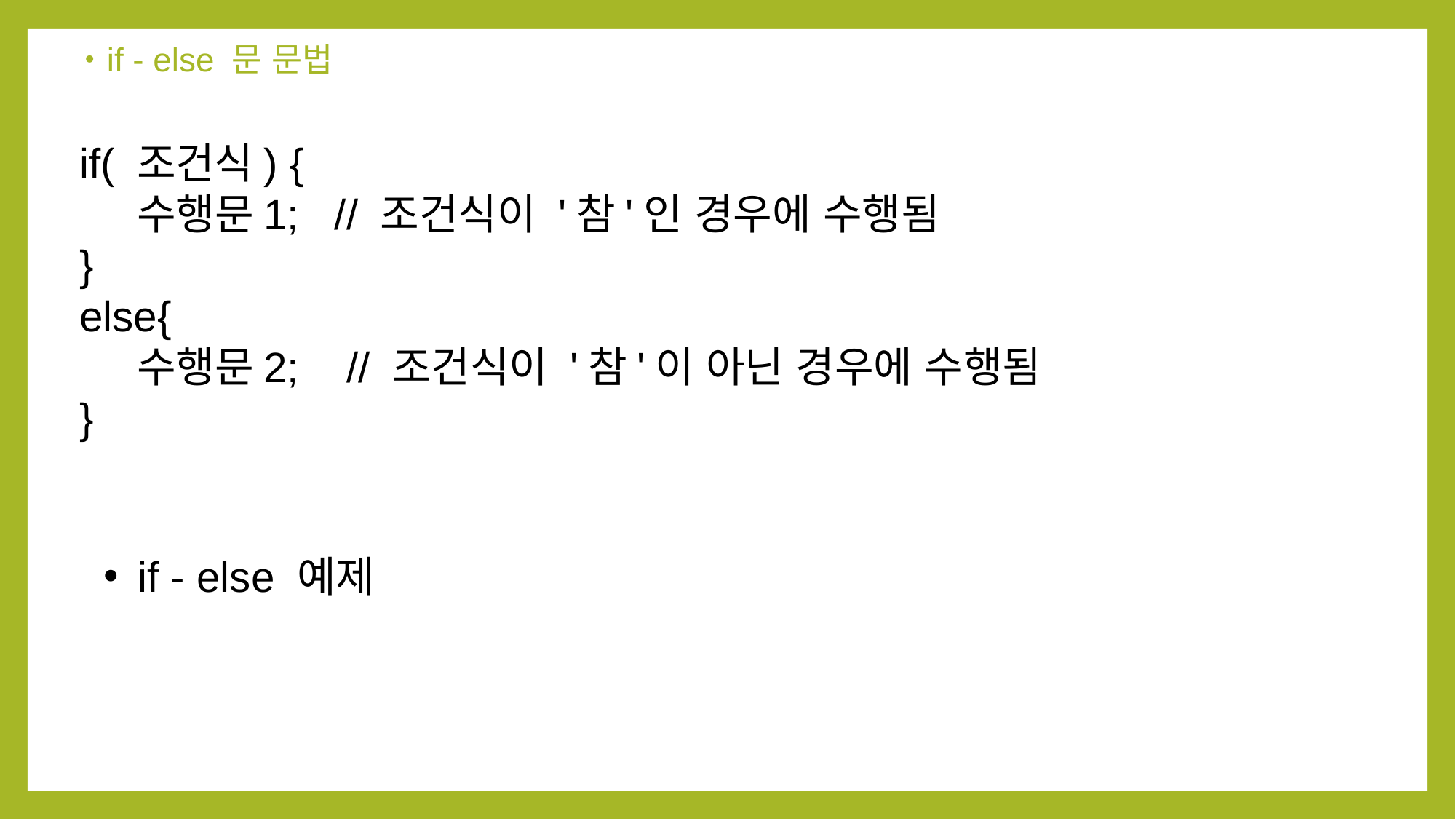

if - else 문 문법
if( 조건식) {
    수행문1;   // 조건식이 '참'인 경우에 수행됨
}
else{
    수행문2;    // 조건식이 '참'이 아닌 경우에 수행됨
}
if - else 예제